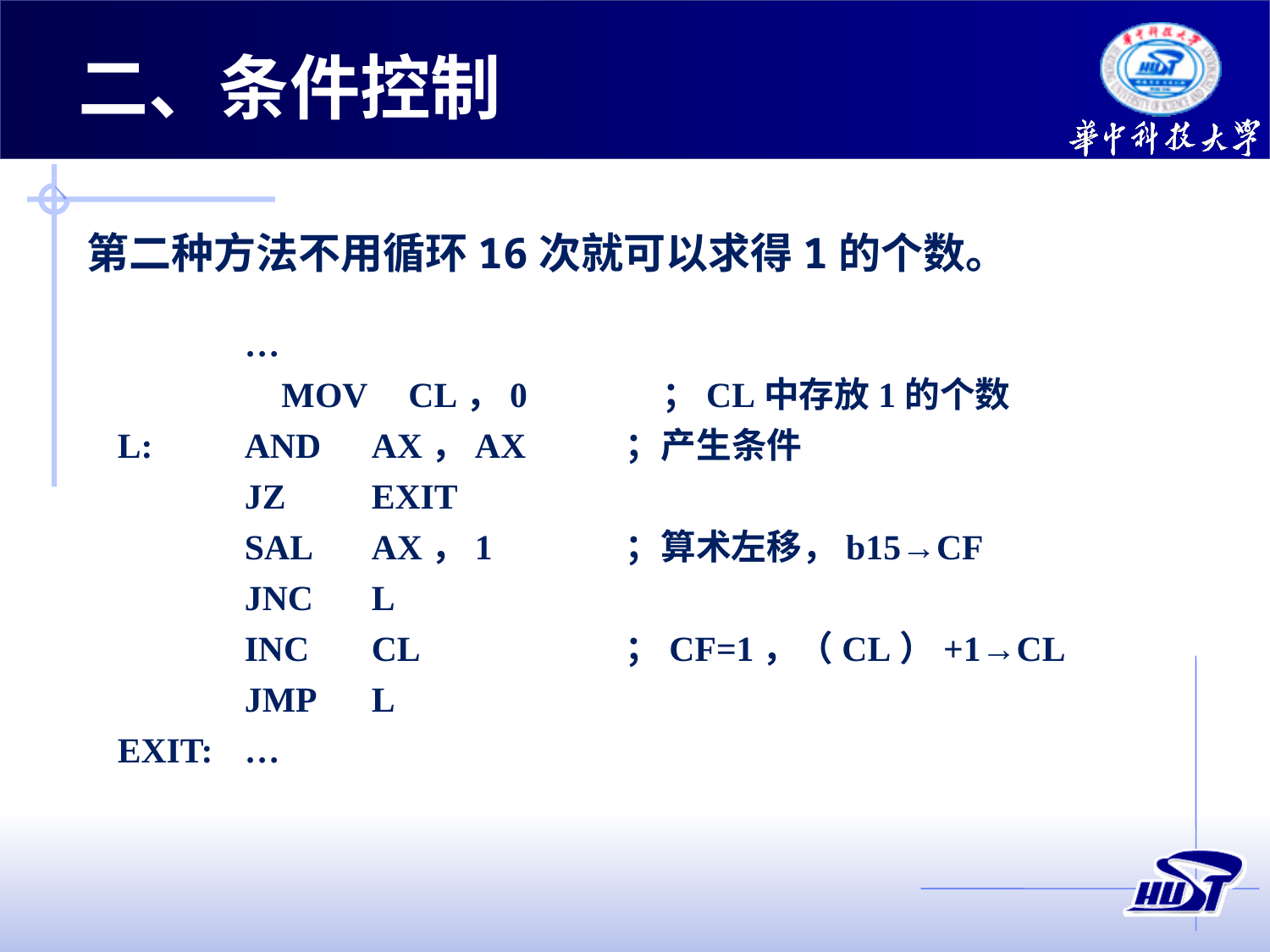

二、条件控制
 第二种方法不用循环16次就可以求得1的个数。
	…
	MOV	CL，0		；CL中存放1的个数
L:	AND	AX，AX	；产生条件
	JZ	EXIT
	SAL	AX，1		；算术左移，b15→CF
	JNC	L
	INC	CL		；CF=1，（CL）+1→CL
	JMP	L
EXIT:	…